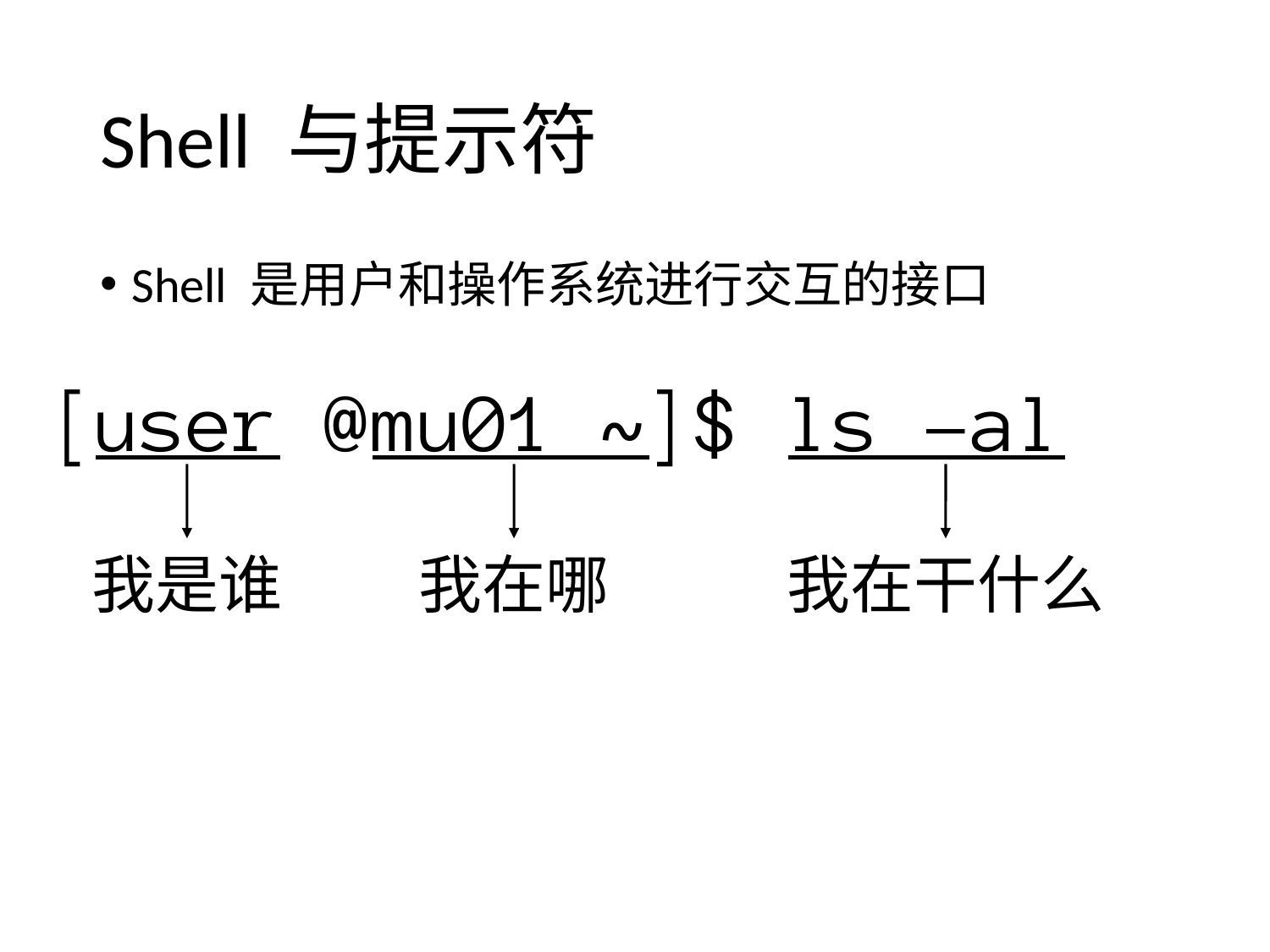

# Shell 与提示符
Shell 是用户和操作系统进行交互的接口
[user @mu01 ~]$ ls –al
我在哪
我在干什么
我是谁